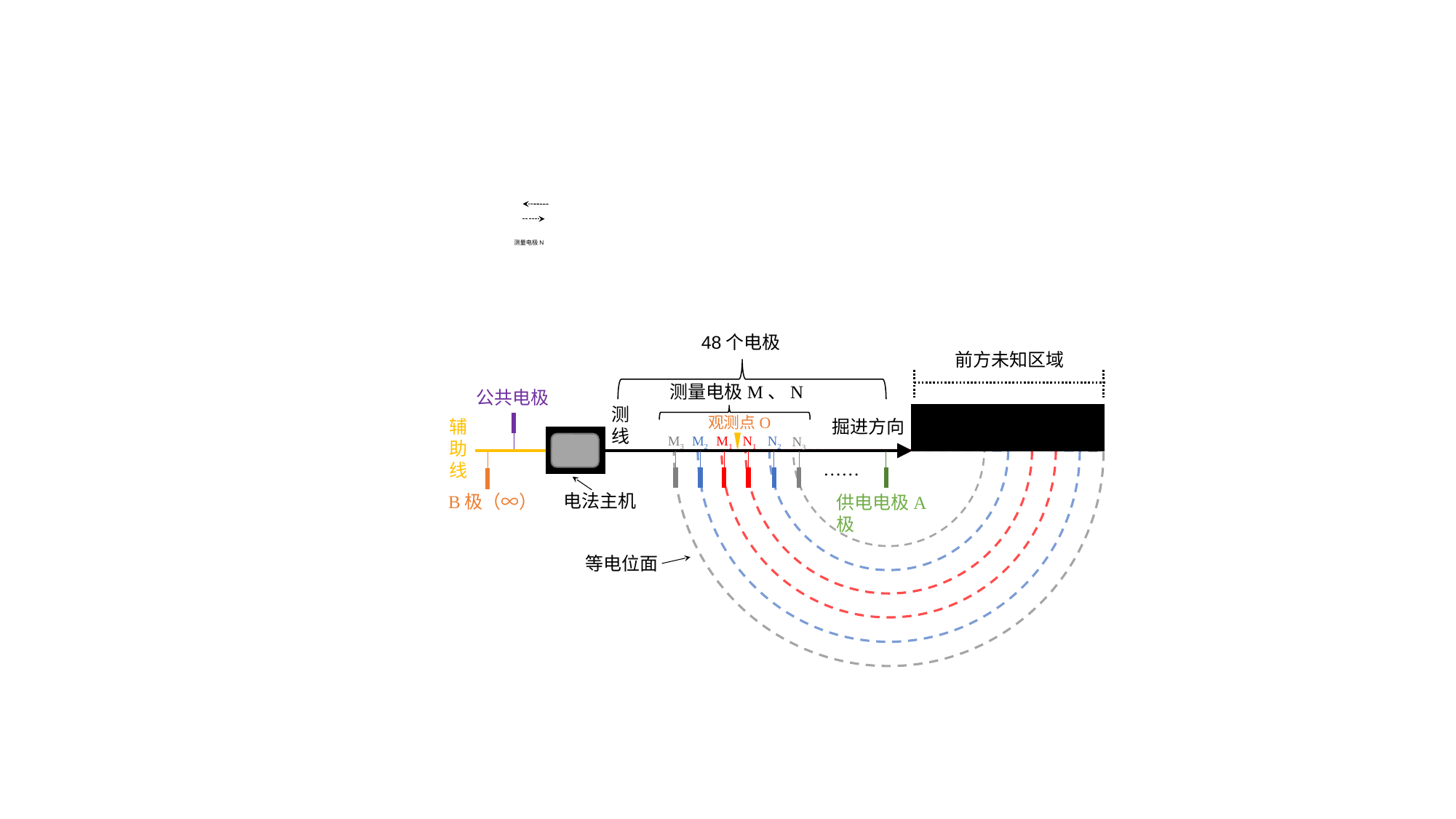

测量电极N

48个电极

前方未知区域
测量电极M、N
公共电极
测线

观测点O
掘进方向
辅助线
M3
M2
N1
N2
M1
N3

……
电法主机
B极（∞）
供电电极A极
等电位面